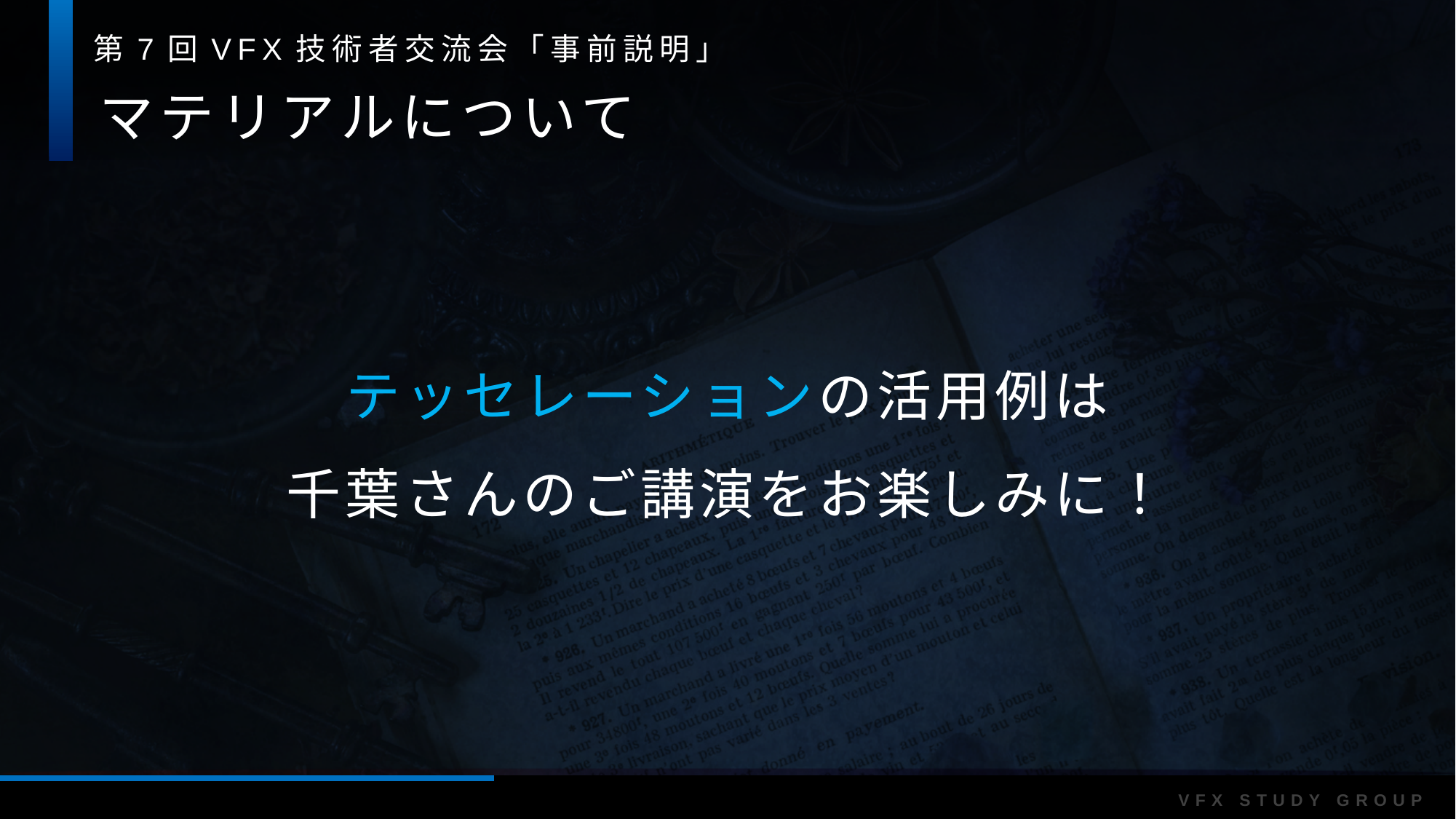

マテリアルについて
テッセレーションの活用例は
千葉さんのご講演をお楽しみに！